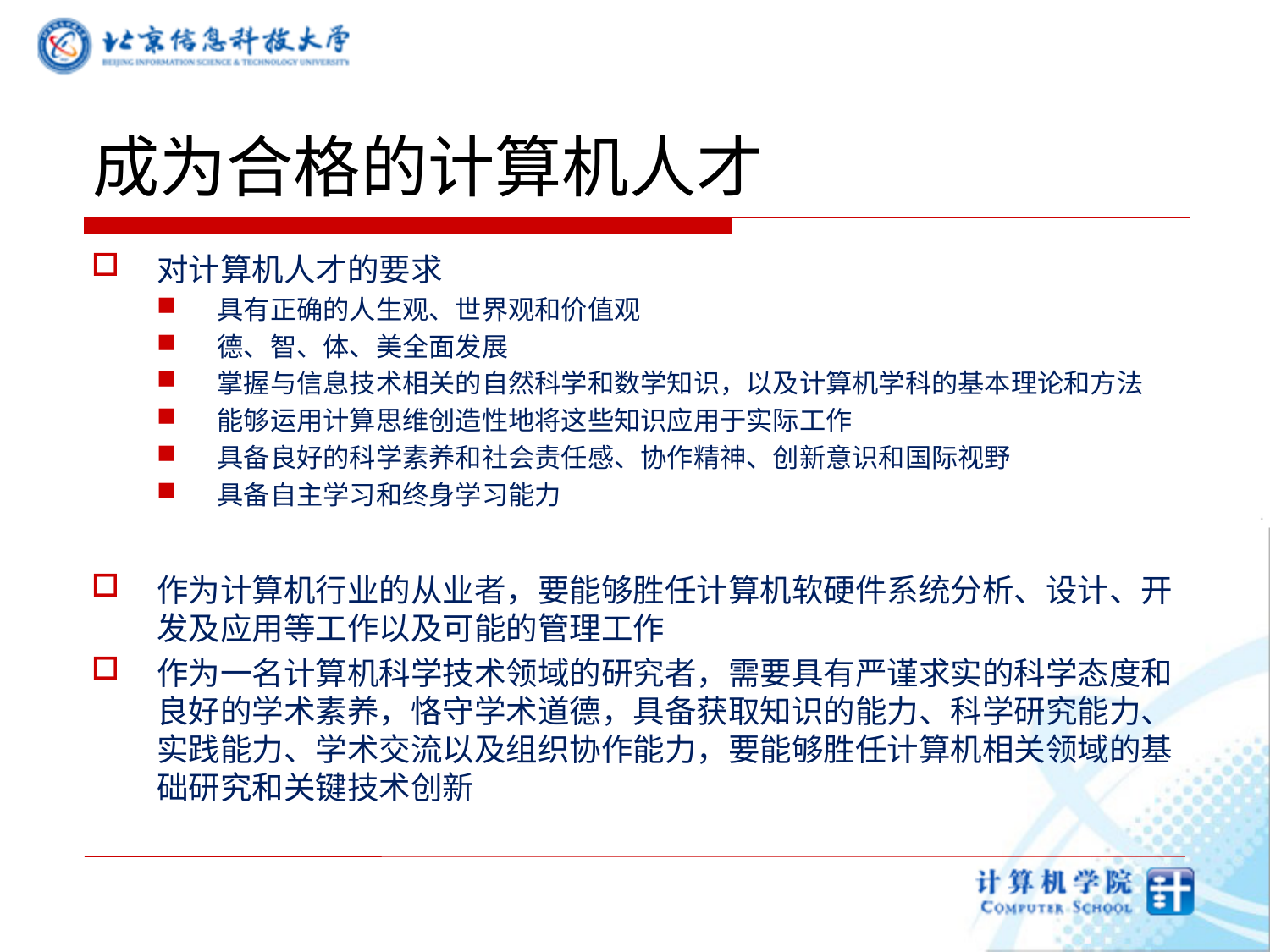

# 成为合格的计算机人才
对计算机人才的要求
具有正确的人生观、世界观和价值观
德、智、体、美全面发展
掌握与信息技术相关的自然科学和数学知识，以及计算机学科的基本理论和方法
能够运用计算思维创造性地将这些知识应用于实际工作
具备良好的科学素养和社会责任感、协作精神、创新意识和国际视野
具备自主学习和终身学习能力

作为计算机行业的从业者，要能够胜任计算机软硬件系统分析、设计、开发及应用等工作以及可能的管理工作
作为一名计算机科学技术领域的研究者，需要具有严谨求实的科学态度和良好的学术素养，恪守学术道德，具备获取知识的能力、科学研究能力、实践能力、学术交流以及组织协作能力，要能够胜任计算机相关领域的基础研究和关键技术创新